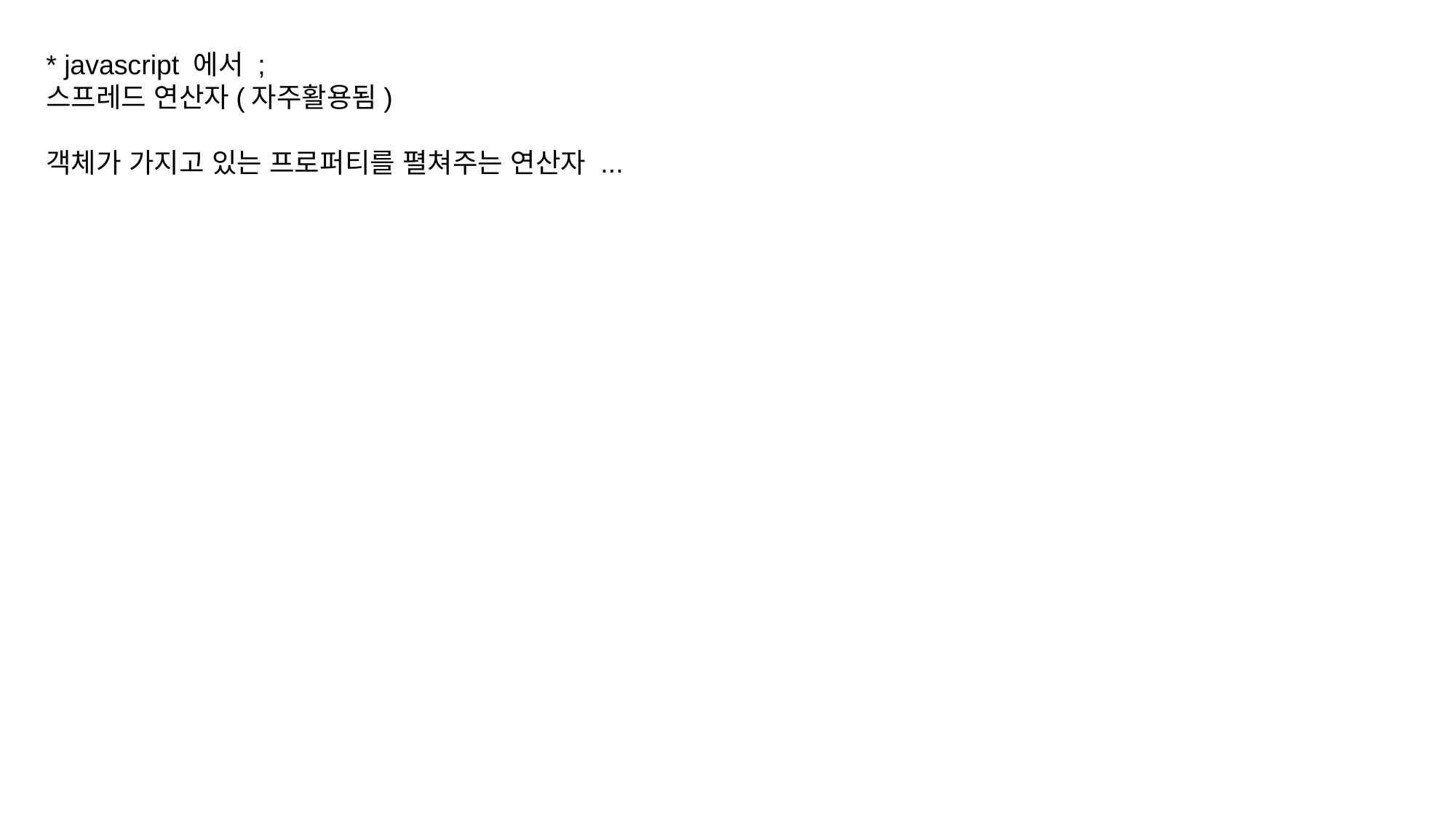

* javascript 에서 ;
스프레드 연산자(자주활용됨)

객체가 가지고 있는 프로퍼티를 펼쳐주는 연산자 ...